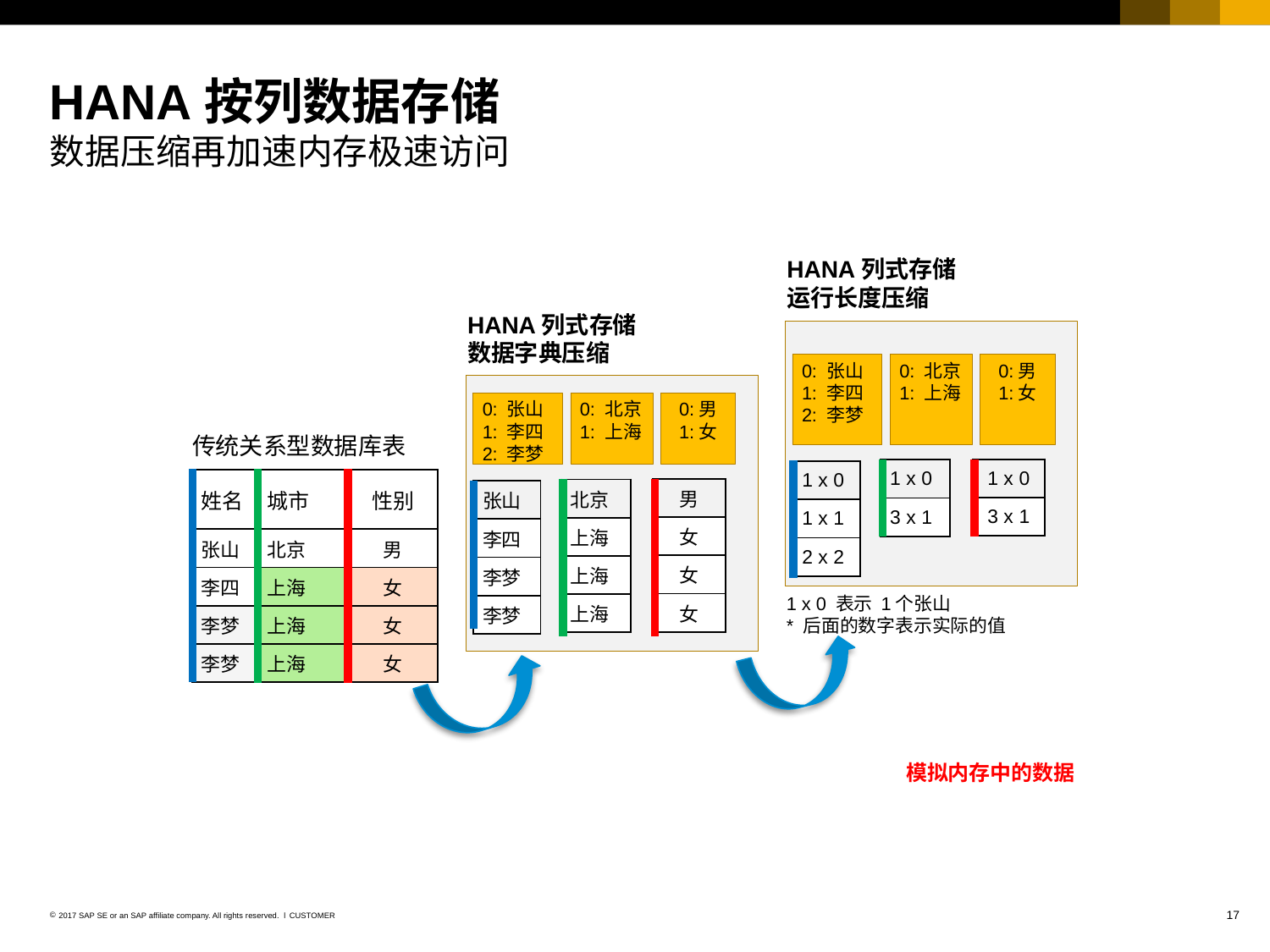

# HANA按列数据存储 数据压缩再加速内存极速访问
HANA列式存储
运行长度压缩
HANA列式存储
数据字典压缩

0:男
1:女

0: 北京
1: 上海
0: 张山
1: 李四
2: 李梦

0: 张山
1: 李四
2: 李梦
0: 北京
1: 上海
0:男
1:女
传统关系型数据库表
| 1 x 0 |
| --- |
| 3 x 1 |
| 1 x 0 |
| --- |
| 3 x 1 |
| 1 x 0 |
| --- |
| 1 x 1 |
| 2 x 2 |
| 姓名 | 城市 | 性别 |
| --- | --- | --- |
| 张山 | 北京 | 男 |
| 李四 | 上海 | 女 |
| 李梦 | 上海 | 女 |
| 李梦 | 上海 | 女 |
| 男 |
| --- |
| 女 |
| 女 |
| 女 |
| 北京 |
| --- |
| 上海 |
| 上海 |
| 上海 |
| 张山 |
| --- |
| 李四 |
| 李梦 |
| 李梦 |
1 x 0 表示 1个张山
* 后面的数字表示实际的值

模拟内存中的数据